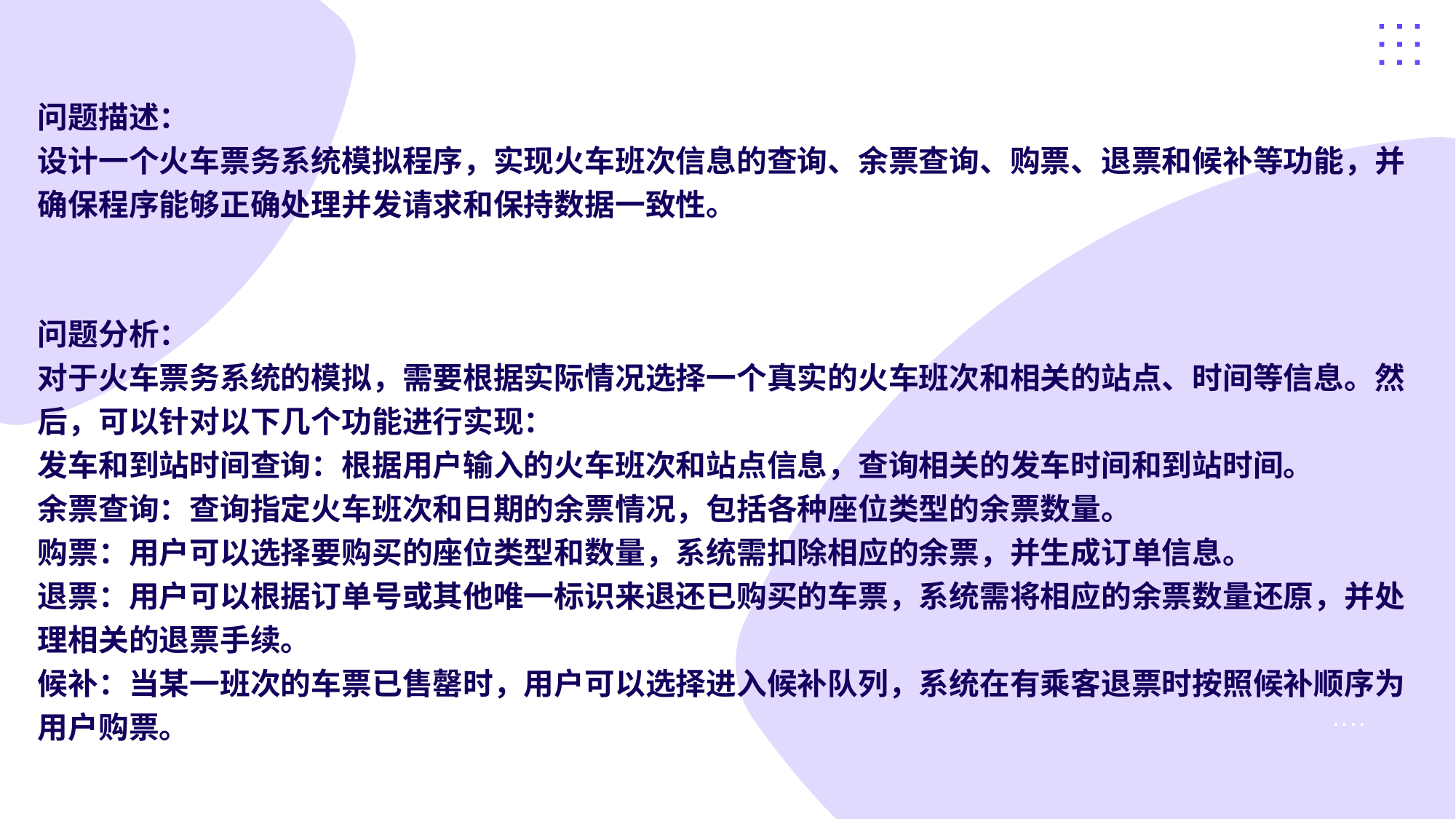

问题描述：
设计一个火车票务系统模拟程序，实现火车班次信息的查询、余票查询、购票、退票和候补等功能，并确保程序能够正确处理并发请求和保持数据一致性。

数据处理是指对数据行收集、存储、清洗、分析、挖掘等一系列活动的总称
问题分析：
对于火车票务系统的模拟，需要根据实际情况选择一个真实的火车班次和相关的站点、时间等信息。然后，可以针对以下几个功能进行实现：
发车和到站时间查询：根据用户输入的火车班次和站点信息，查询相关的发车时间和到站时间。
余票查询：查询指定火车班次和日期的余票情况，包括各种座位类型的余票数量。
购票：用户可以选择要购买的座位类型和数量，系统需扣除相应的余票，并生成订单信息。
退票：用户可以根据订单号或其他唯一标识来退还已购买的车票，系统需将相应的余票数量还原，并处理相关的退票手续。
候补：当某一班次的车票已售罄时，用户可以选择进入候补队列，系统在有乘客退票时按照候补顺序为用户购票。
……
…….
….